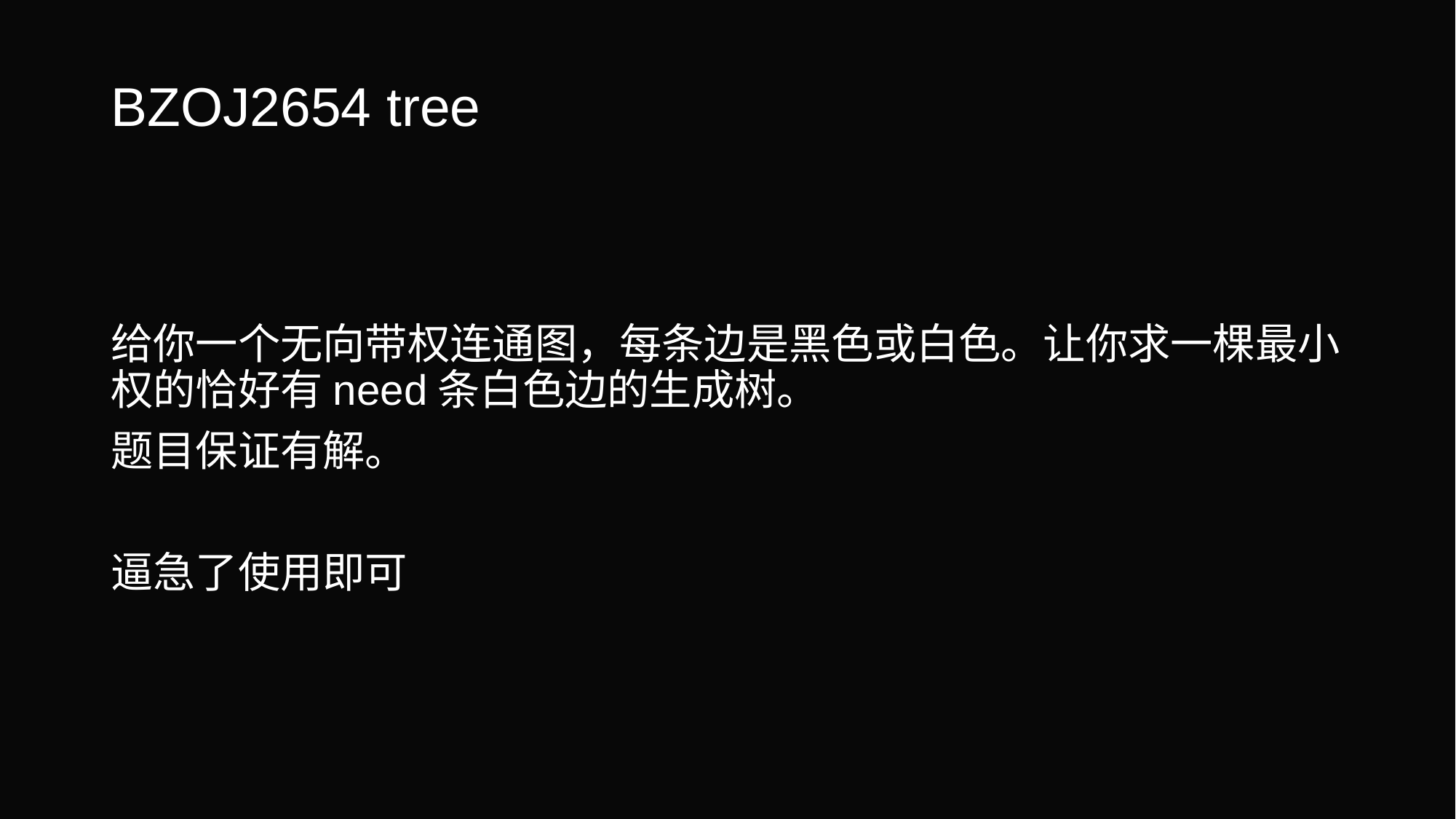

# BZOJ2654 tree
给你一个无向带权连通图，每条边是黑色或白色。让你求一棵最小权的恰好有need条白色边的生成树。
题目保证有解。

逼急了使用即可